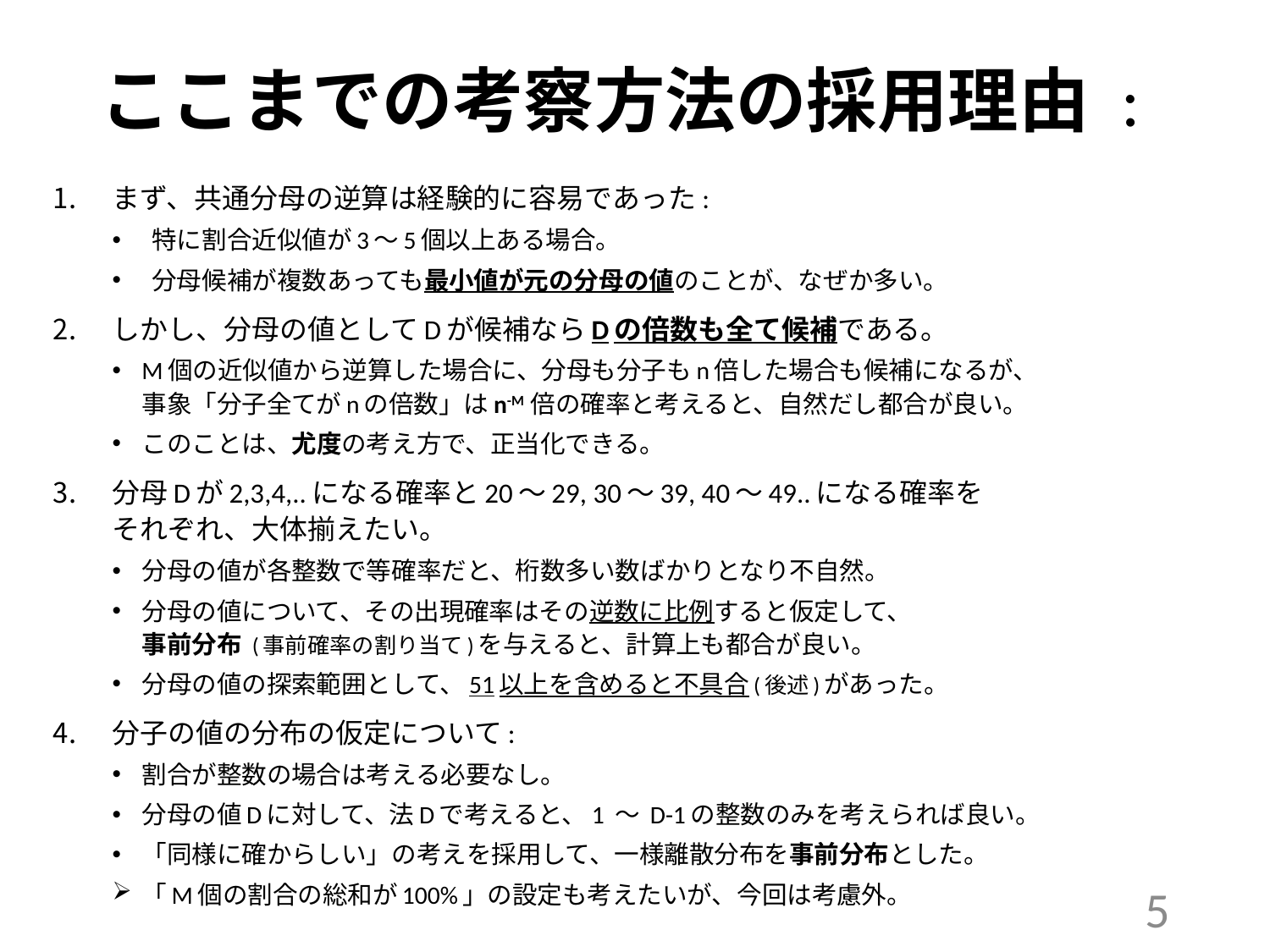

# ここまでの考察方法の採用理由 :
まず、共通分母の逆算は経験的に容易であった:
 特に割合近似値が3〜5個以上ある場合。
 分母候補が複数あっても最小値が元の分母の値のことが、なぜか多い。
しかし、分母の値としてDが候補ならDの倍数も全て候補である。
M個の近似値から逆算した場合に、分母も分子もn倍した場合も候補になるが、
事象「分子全てがnの倍数」はn-M 倍の確率と考えると、自然だし都合が良い。
このことは、尤度の考え方で、正当化できる。
分母Dが2,3,4,..になる確率と20〜29, 30〜39, 40〜49..になる確率を
それぞれ、大体揃えたい。
分母の値が各整数で等確率だと、桁数多い数ばかりとなり不自然。
分母の値について、その出現確率はその逆数に比例すると仮定して、
事前分布 (事前確率の割り当て)を与えると、計算上も都合が良い。
分母の値の探索範囲として、51以上を含めると不具合(後述)があった。
分子の値の分布の仮定について:
割合が整数の場合は考える必要なし。
分母の値Dに対して、法Dで考えると、1 〜 D-1の整数のみを考えられば良い。
「同様に確からしい」の考えを採用して、一様離散分布を事前分布とした。
「M個の割合の総和が100%」の設定も考えたいが、今回は考慮外。

5